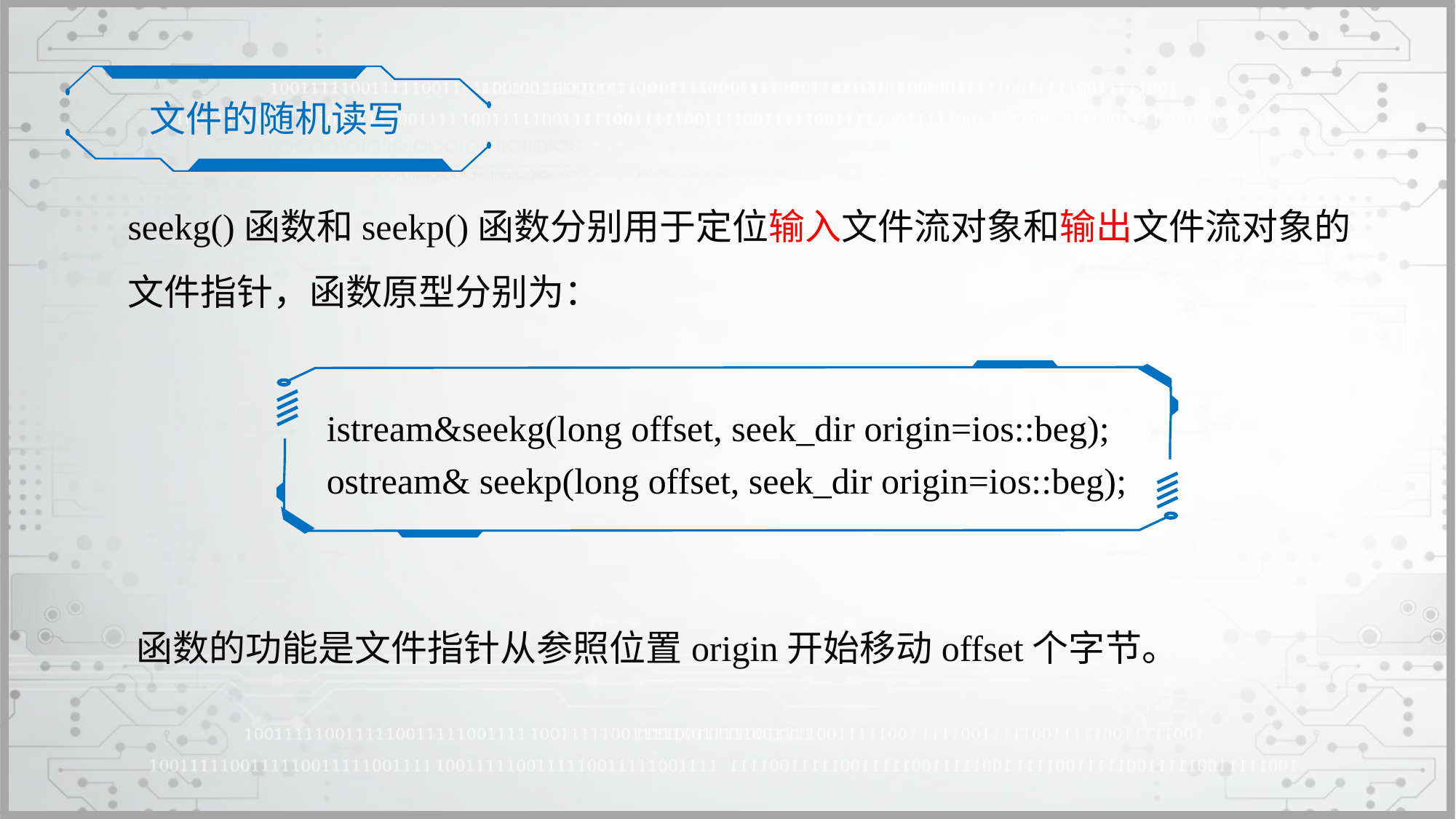

文件的随机读写
seekg()函数和seekp()函数分别用于定位输入文件流对象和输出文件流对象的文件指针，函数原型分别为：

istream&seekg(long offset, seek_dir origin=ios::beg);
ostream& seekp(long offset, seek_dir origin=ios::beg);
函数的功能是文件指针从参照位置origin开始移动offset个字节。